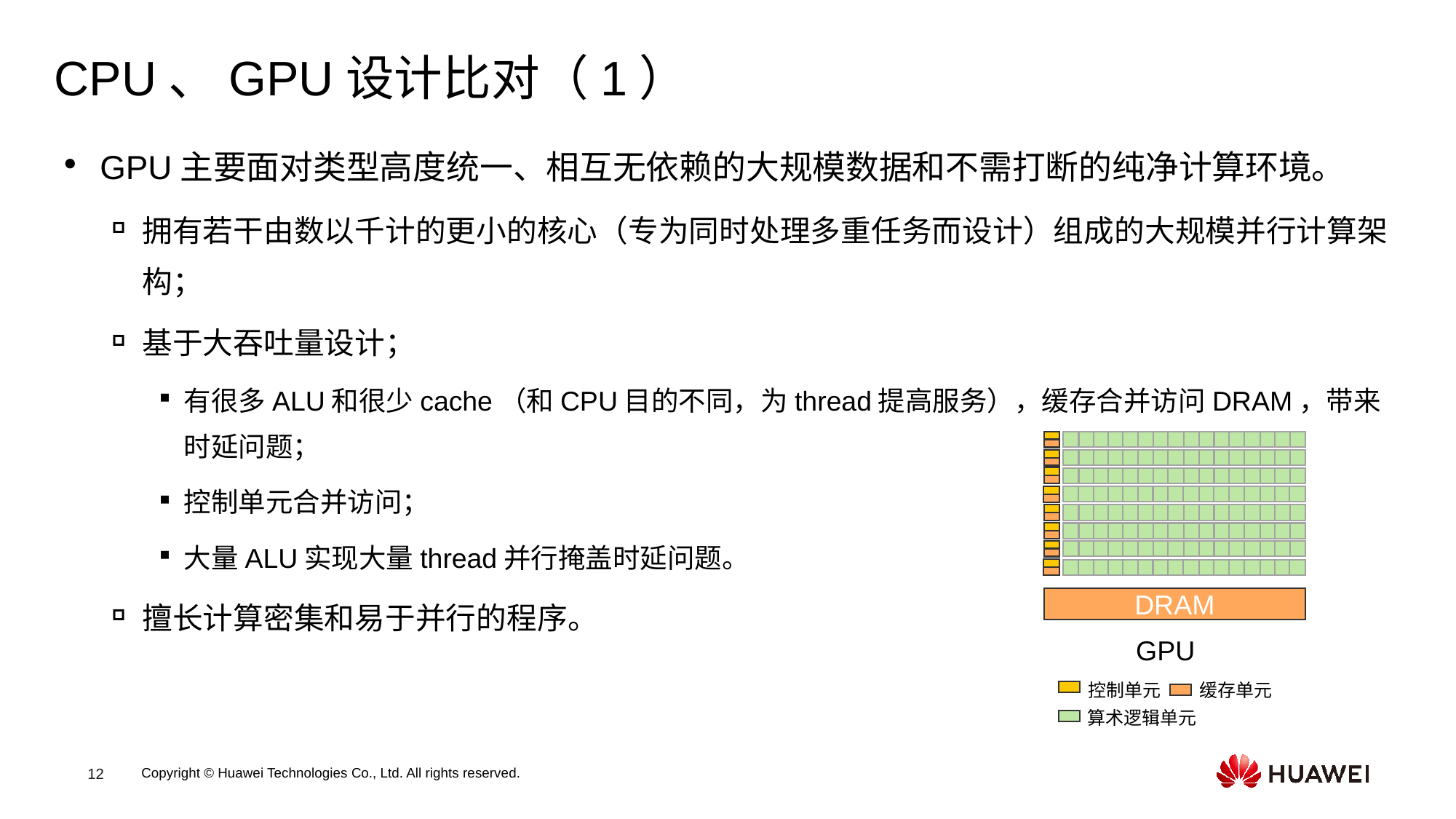

# CPU、GPU设计比对（1）
GPU主要面对类型高度统一、相互无依赖的大规模数据和不需打断的纯净计算环境。
拥有若干由数以千计的更小的核心（专为同时处理多重任务而设计）组成的大规模并行计算架构；
基于大吞吐量设计；
有很多ALU和很少cache（和CPU目的不同，为thread提高服务），缓存合并访问DRAM，带来时延问题；
控制单元合并访问；
大量ALU实现大量thread并行掩盖时延问题。
擅长计算密集和易于并行的程序。

DRAM

GPU
控制单元
缓存单元

算术逻辑单元